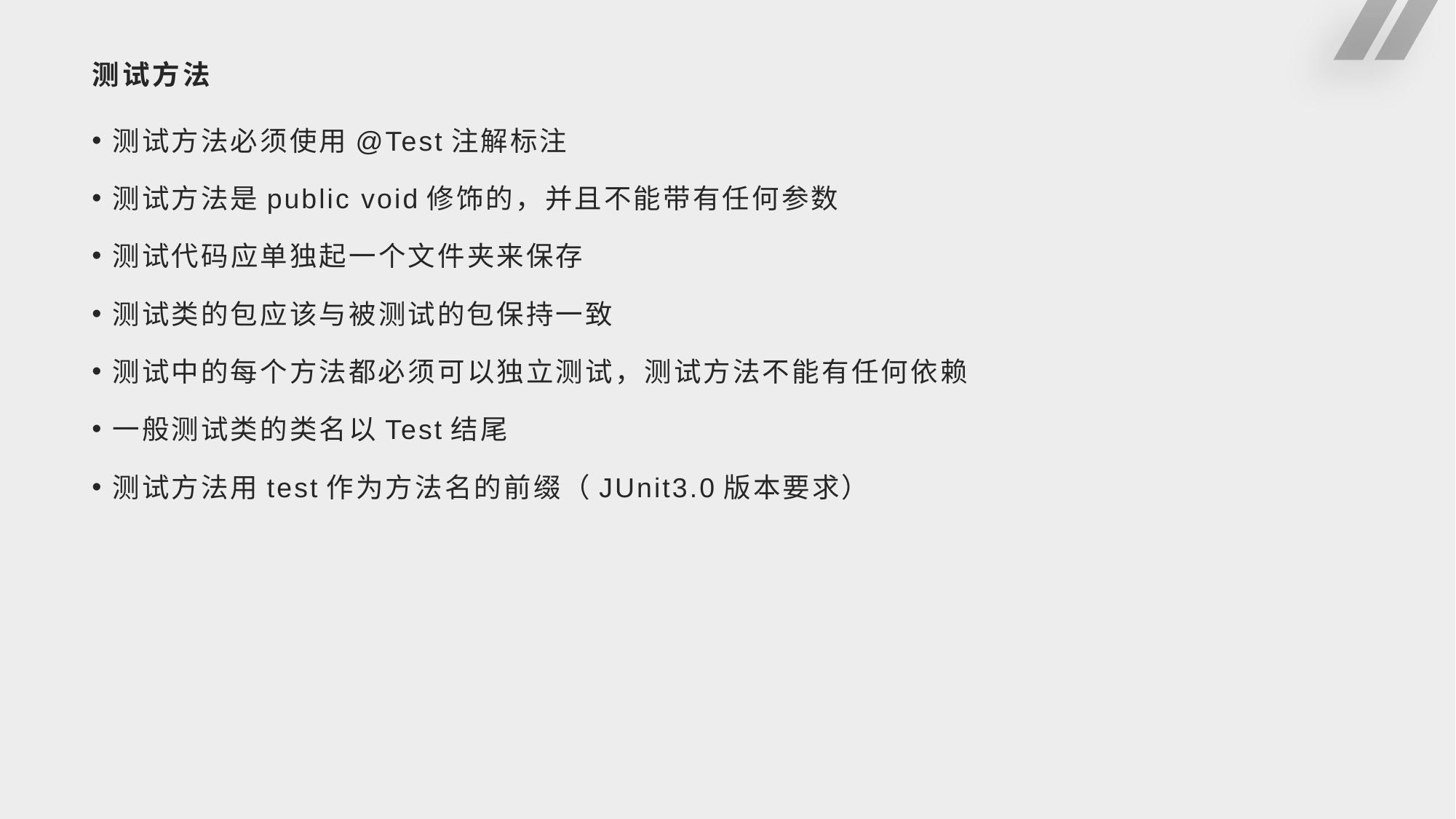

# 测试方法
测试方法必须使用@Test注解标注
测试方法是public void修饰的，并且不能带有任何参数
测试代码应单独起一个文件夹来保存
测试类的包应该与被测试的包保持一致
测试中的每个方法都必须可以独立测试，测试方法不能有任何依赖
一般测试类的类名以Test结尾
测试方法用test作为方法名的前缀（JUnit3.0版本要求）